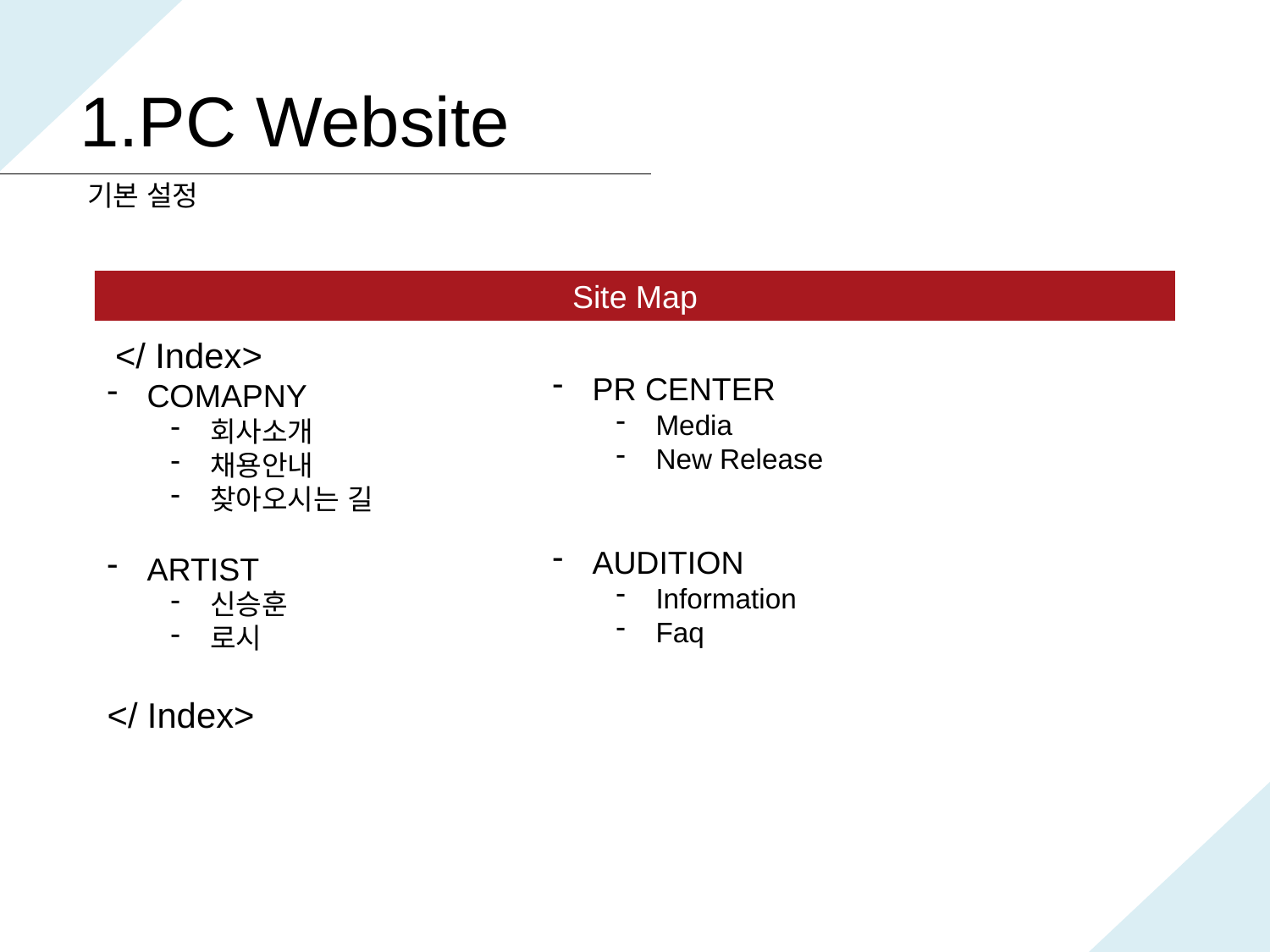

1.PC Website

기본 설정
Site Map
 </ Index>
COMAPNY
회사소개
채용안내
찾아오시는 길

ARTIST
신승훈
로시

</ Index>
PR CENTER
Media
New Release

AUDITION
Information
Faq